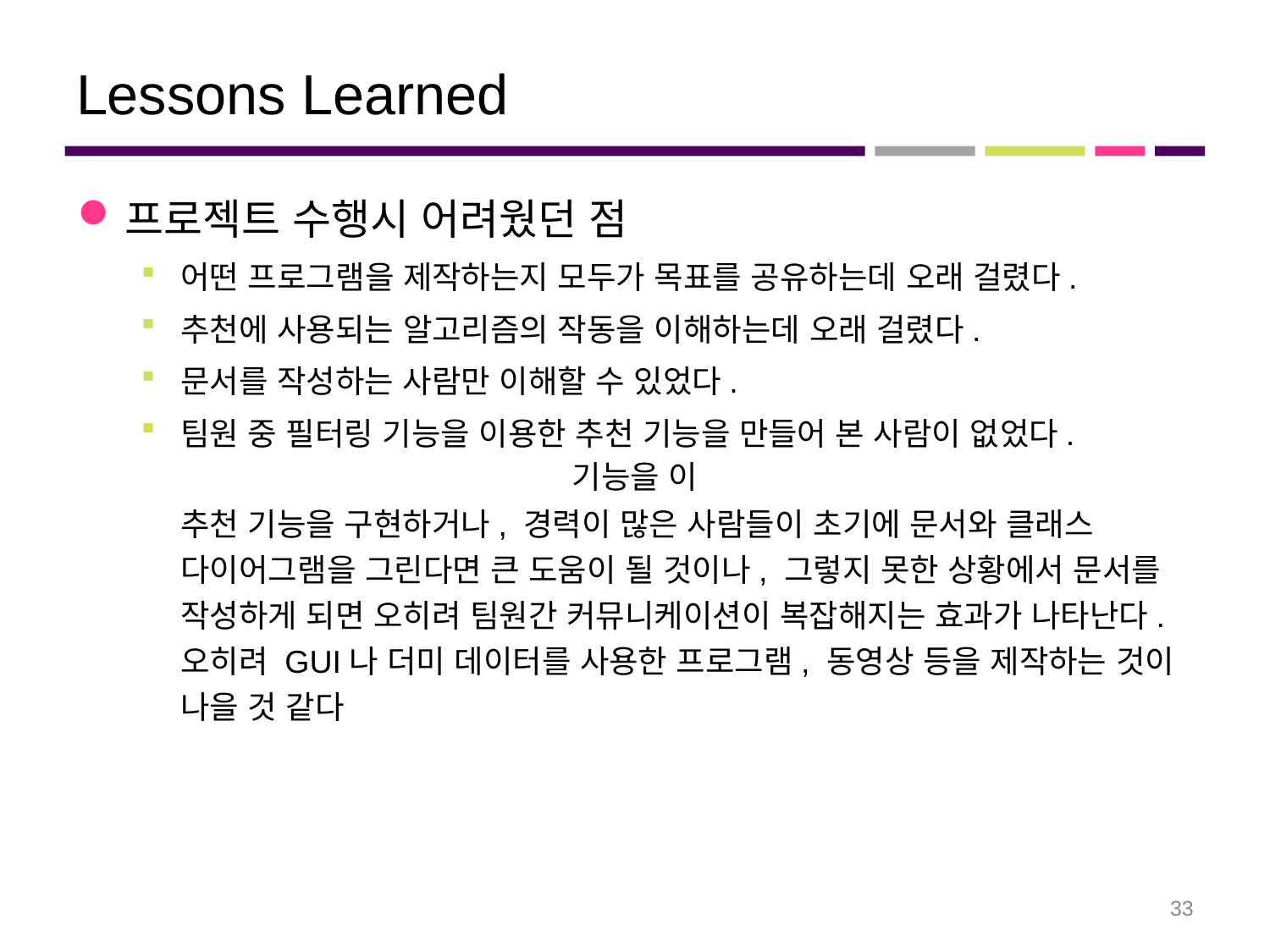

# Lessons Learned
프로젝트 수행시 어려웠던 점
어떤 프로그램을 제작하는지 모두가 목표를 공유하는데 오래 걸렸다.
추천에 사용되는 알고리즘의 작동을 이해하는데 오래 걸렸다.
문서를 작성하는 사람만 이해할 수 있었다.
팀원 중 필터링 기능을 이용한 추천 기능을 만들어 본 사람이 없었다.
추천 기능을 구현하거나, 경력이 많은 사람들이 초기에 문서와 클래스 다이어그램을 그린다면 큰 도움이 될 것이나, 그렇지 못한 상황에서 문서를 작성하게 되면 오히려 팀원간 커뮤니케이션이 복잡해지는 효과가 나타난다. 오히려 GUI나 더미 데이터를 사용한 프로그램, 동영상 등을 제작하는 것이 나을 것 같다

기능을 이
33